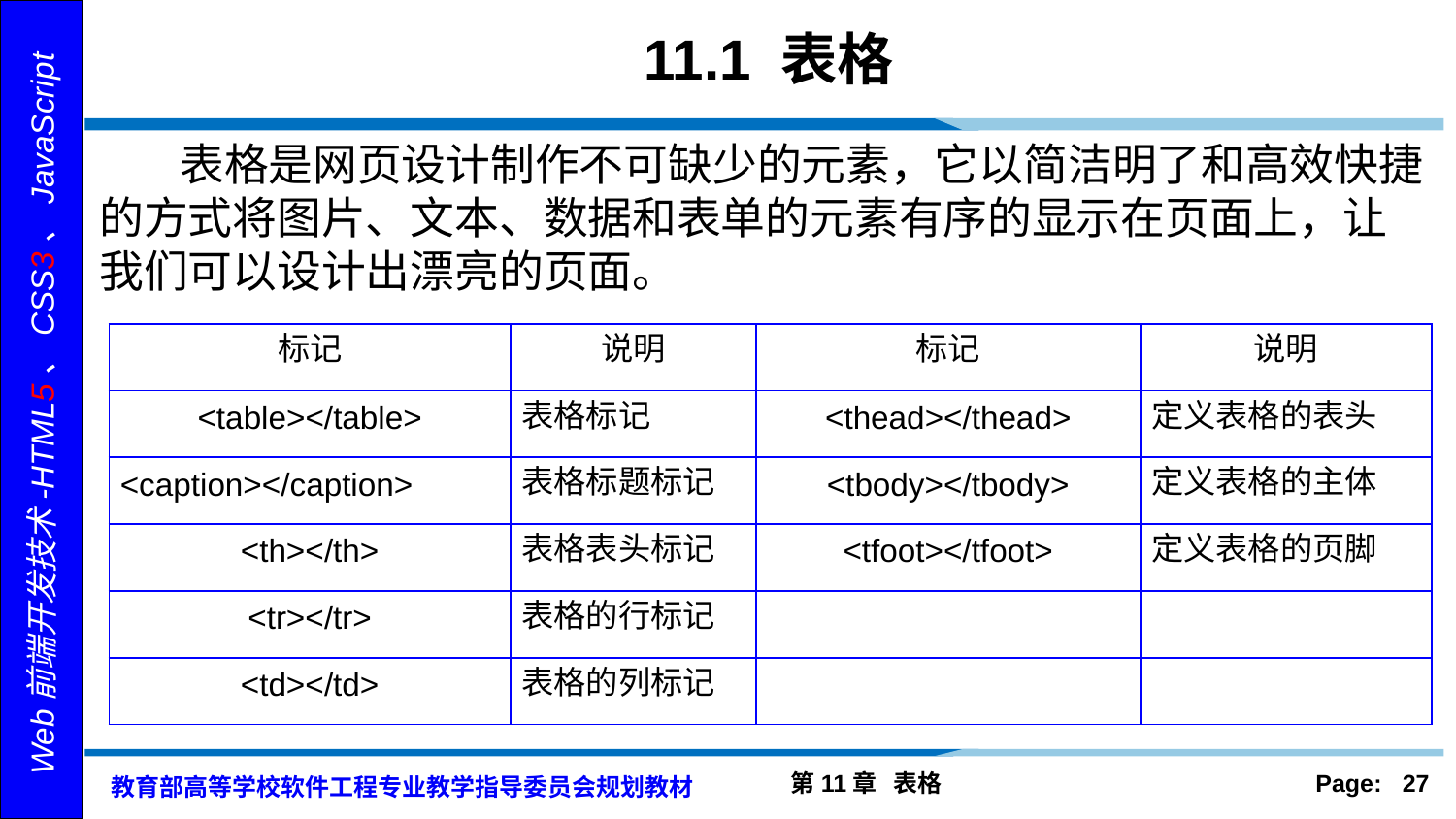

# 11.1 表格
       表格是网页设计制作不可缺少的元素，它以简洁明了和高效快捷的方式将图片、文本、数据和表单的元素有序的显示在页面上，让我们可以设计出漂亮的页面。

| 标记 | 说明 | 标记 | 说明 |
| --- | --- | --- | --- |
| <table></table> | 表格标记 | <thead></thead> | 定义表格的表头 |
| <caption></caption> | 表格标题标记 | <tbody></tbody> | 定义表格的主体 |
| <th></th> | 表格表头标记 | <tfoot></tfoot> | 定义表格的页脚 |
| <tr></tr> | 表格的行标记 |  |  |
| <td></td> | 表格的列标记 |  |  |